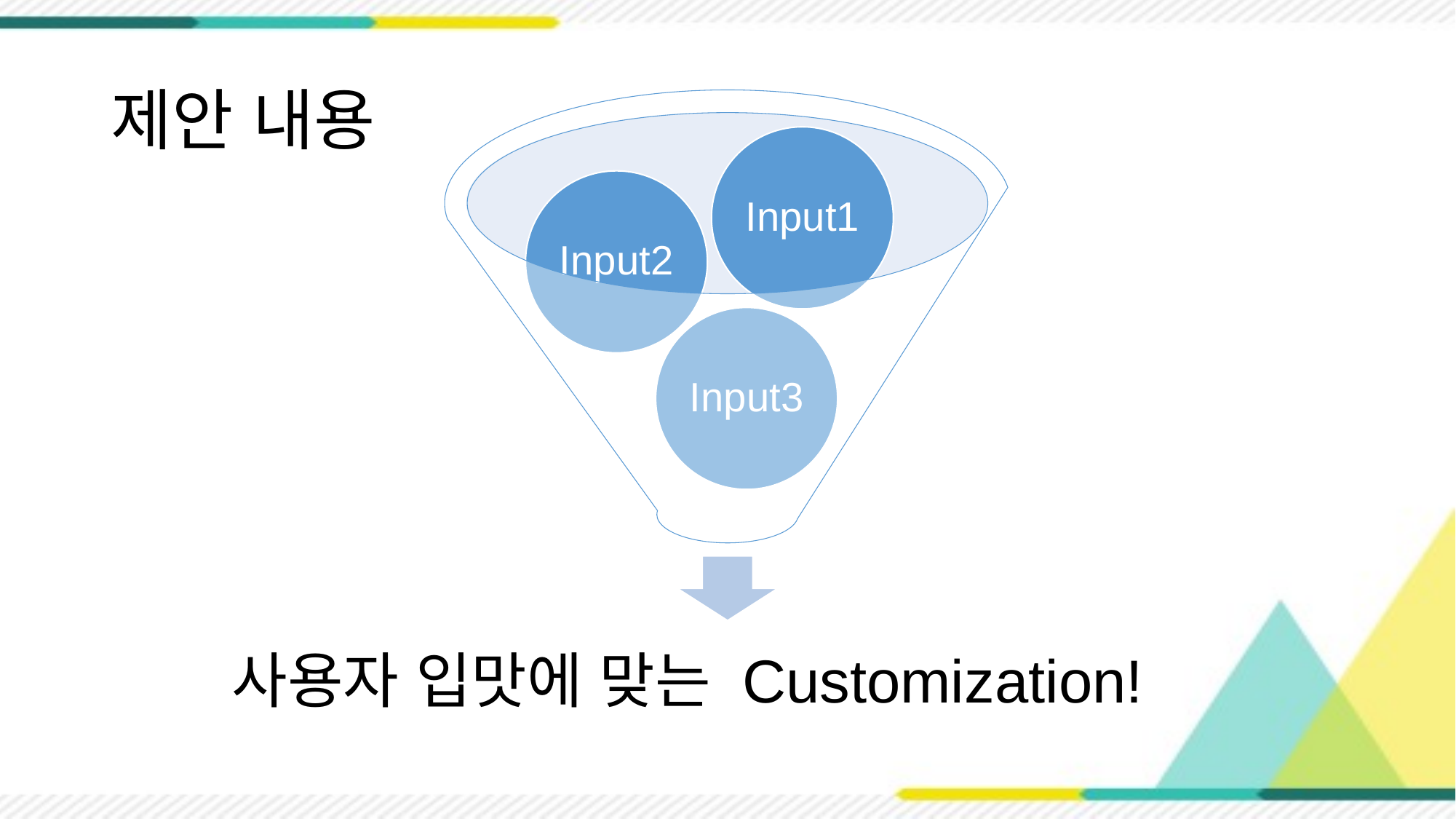

# 제안 내용

Input3
Input2
Input1
사용자 입맛에 맞는 Customization!